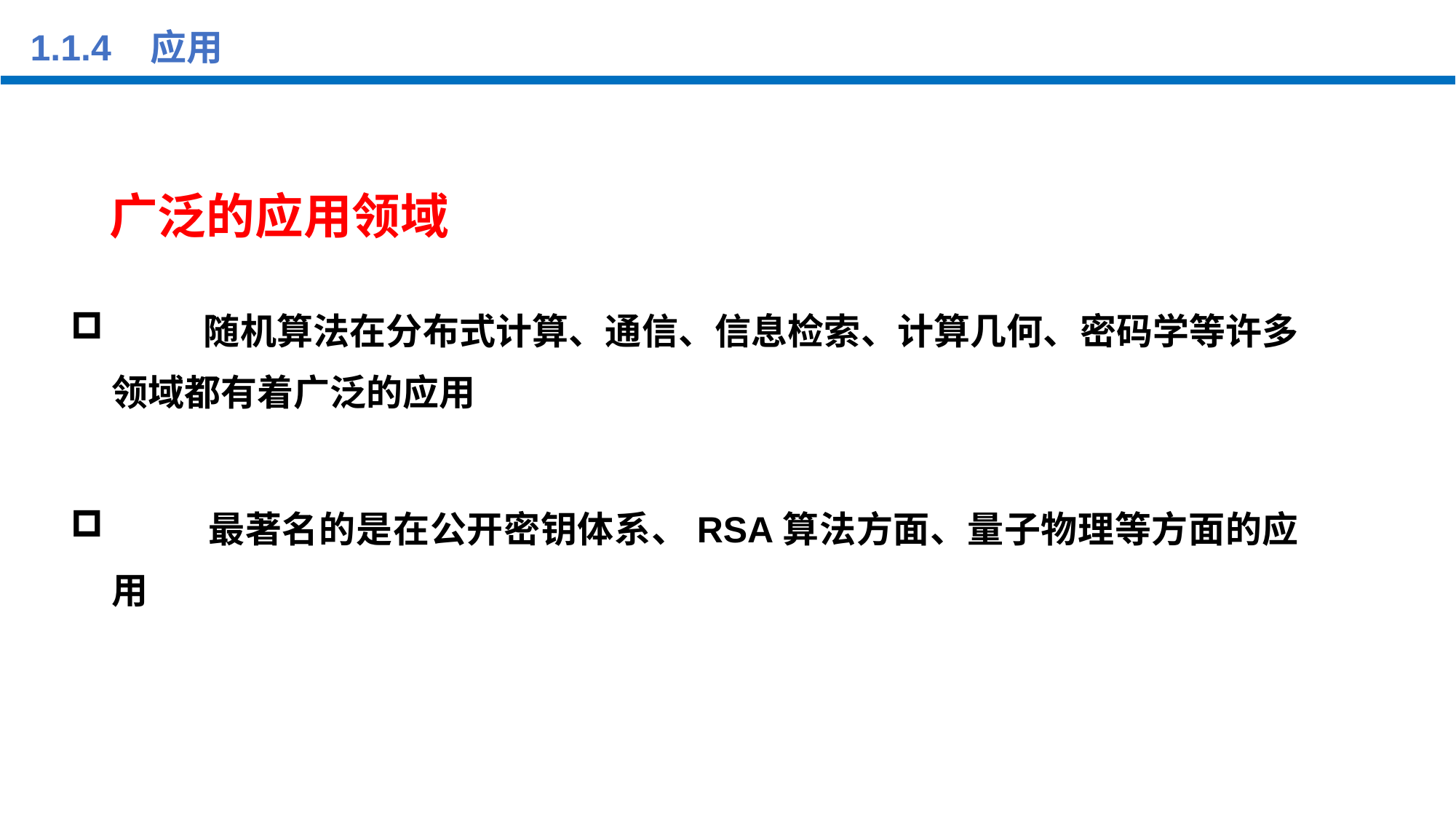

1.1.4   应用

广泛的应用领域
          随机算法在分布式计算、通信、信息检索、计算几何、密码学等许多领域都有着广泛的应用

          最著名的是在公开密钥体系、RSA算法方面、量子物理等方面的应用